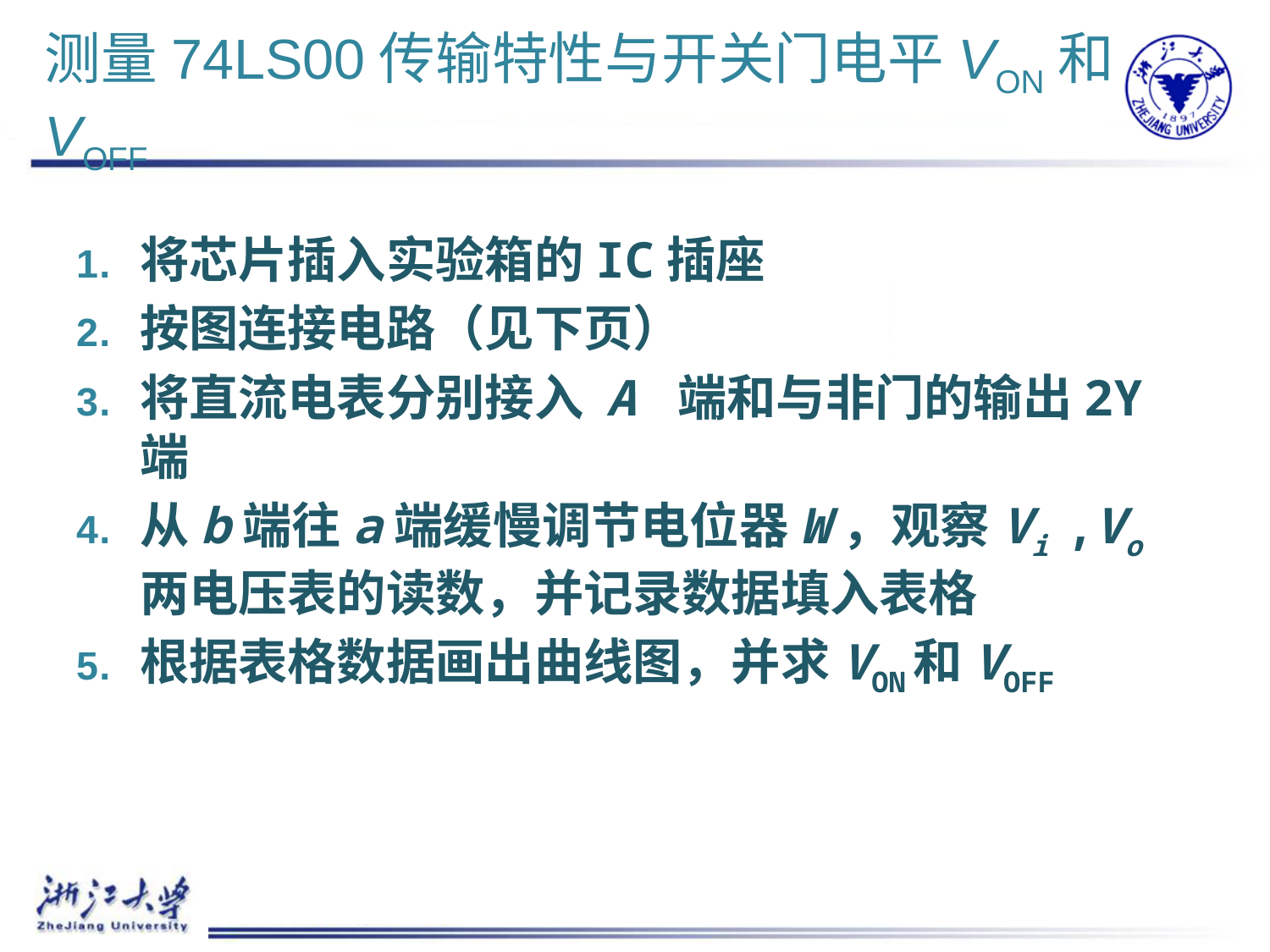

# 测量74LS00传输特性与开关门电平VON和VOFF
将芯片插入实验箱的IC插座
按图连接电路（见下页）
将直流电表分别接入 A 端和与非门的输出2Y端
从b端往a端缓慢调节电位器W，观察Vi ,Vo 两电压表的读数，并记录数据填入表格
根据表格数据画出曲线图，并求VON和VOFF